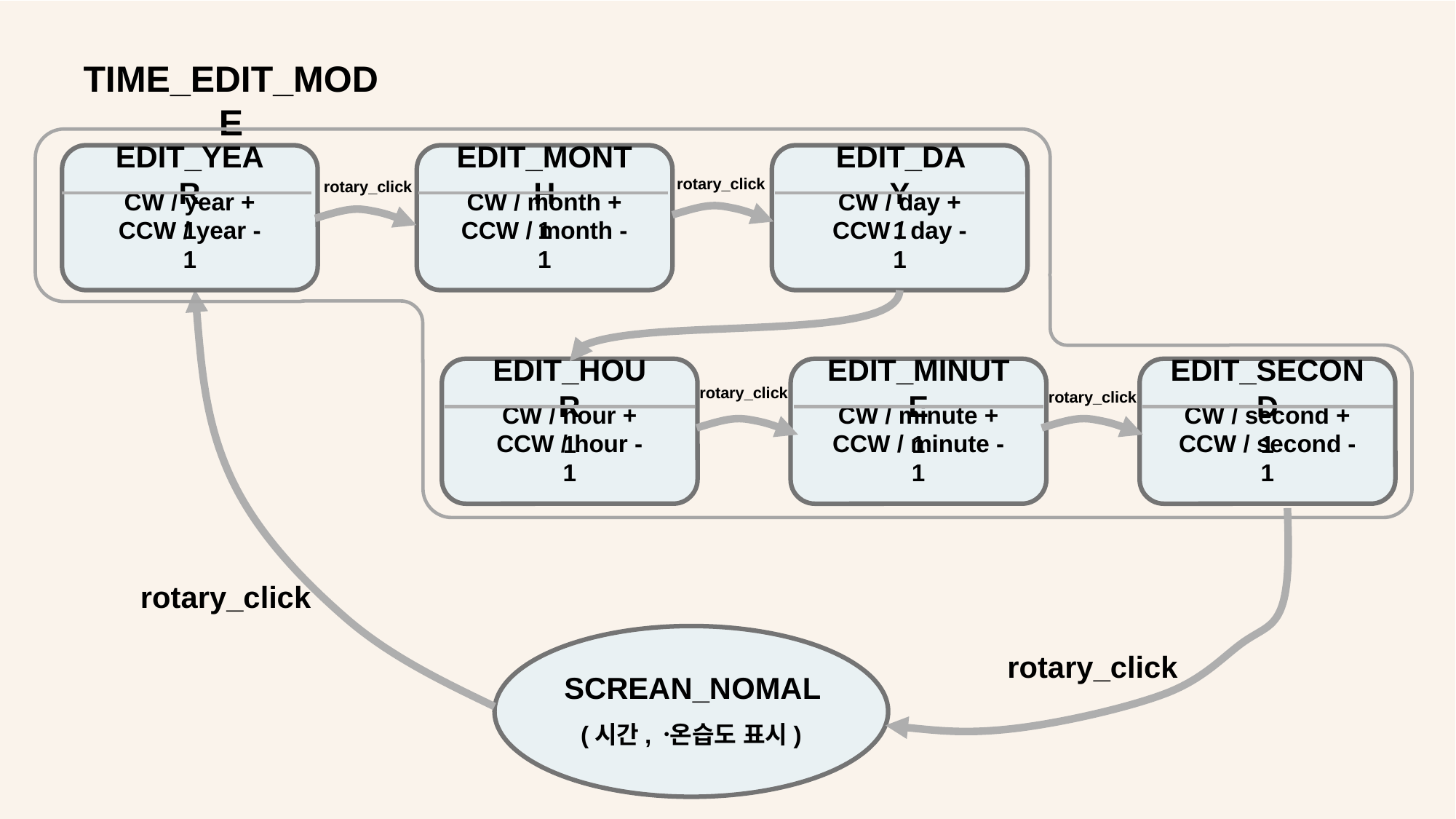

TIME_EDIT_MODE

EDIT_YEAR
EDIT_MONTH
EDIT_DAY
rotary_click
rotary_click
CW / year + 1
CW / month + 1
CW / day + 1

CCW / year -1
CCW / month -1
CCW / day -1

EDIT_MINUTE
EDIT_SECOND
EDIT_HOUR
rotary_click
rotary_click
CW / minute + 1
CW / second + 1
CW / hour + 1

CCW / minute -1
CCW / second -1
CCW / hour -1

rotary_click

rotary_click
SCREAN_NOMAL
(시간, 온〮습도 표시)